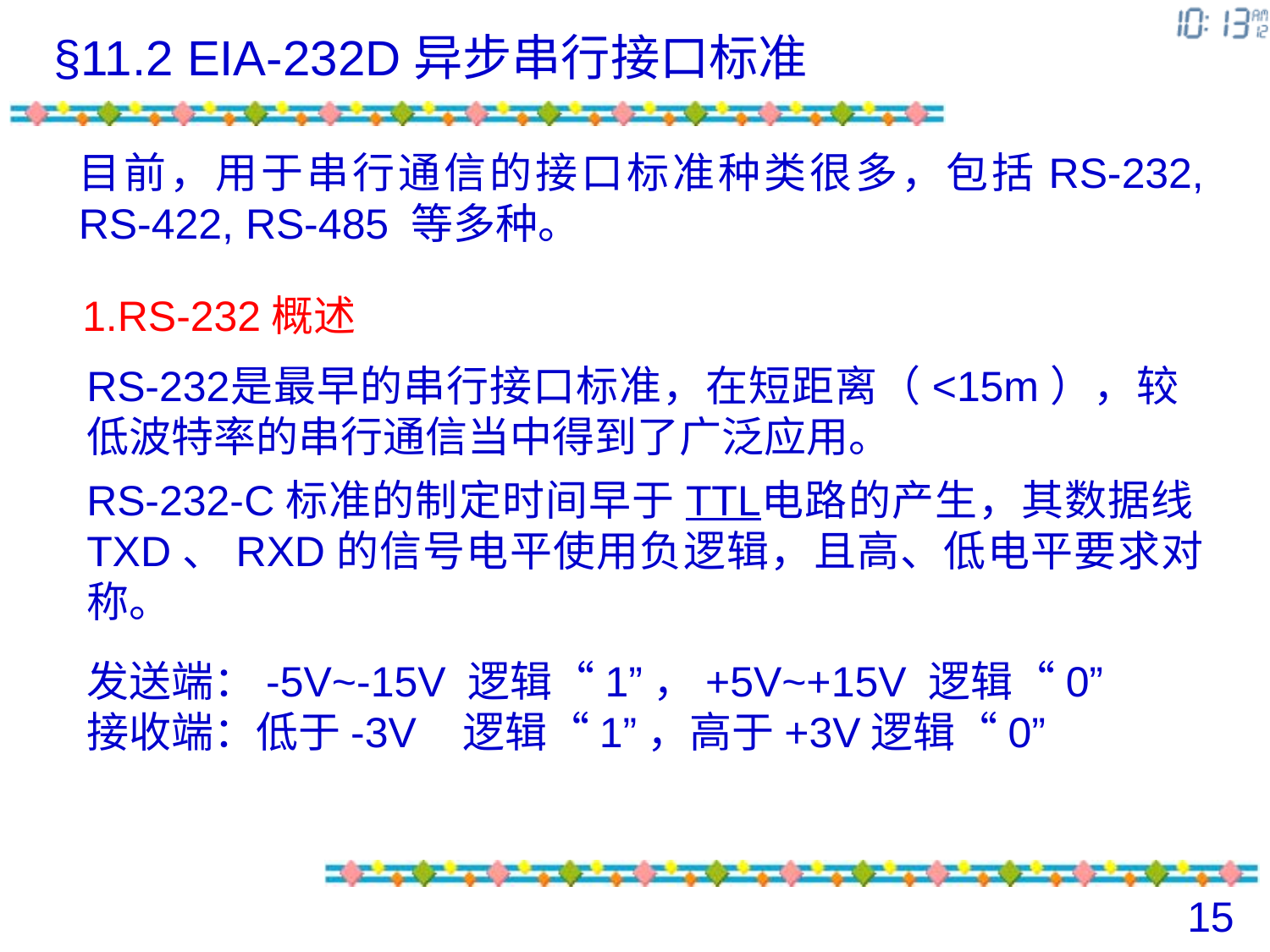

§11.2 EIA-232D异步串行接口标准
目前，用于串行通信的接口标准种类很多，包括RS-232, RS-422, RS-485 等多种。
1.RS-232概述
RS-232是最早的串行接口标准，在短距离（<15m），较低波特率的串行通信当中得到了广泛应用。
RS-232-C标准的制定时间早于TTL电路的产生，其数据线TXD、RXD的信号电平使用负逻辑，且高、低电平要求对称。
发送端：-5V~-15V 逻辑“1”，+5V~+15V 逻辑“0”
接收端：低于-3V   逻辑“1”，高于+3V逻辑“0”